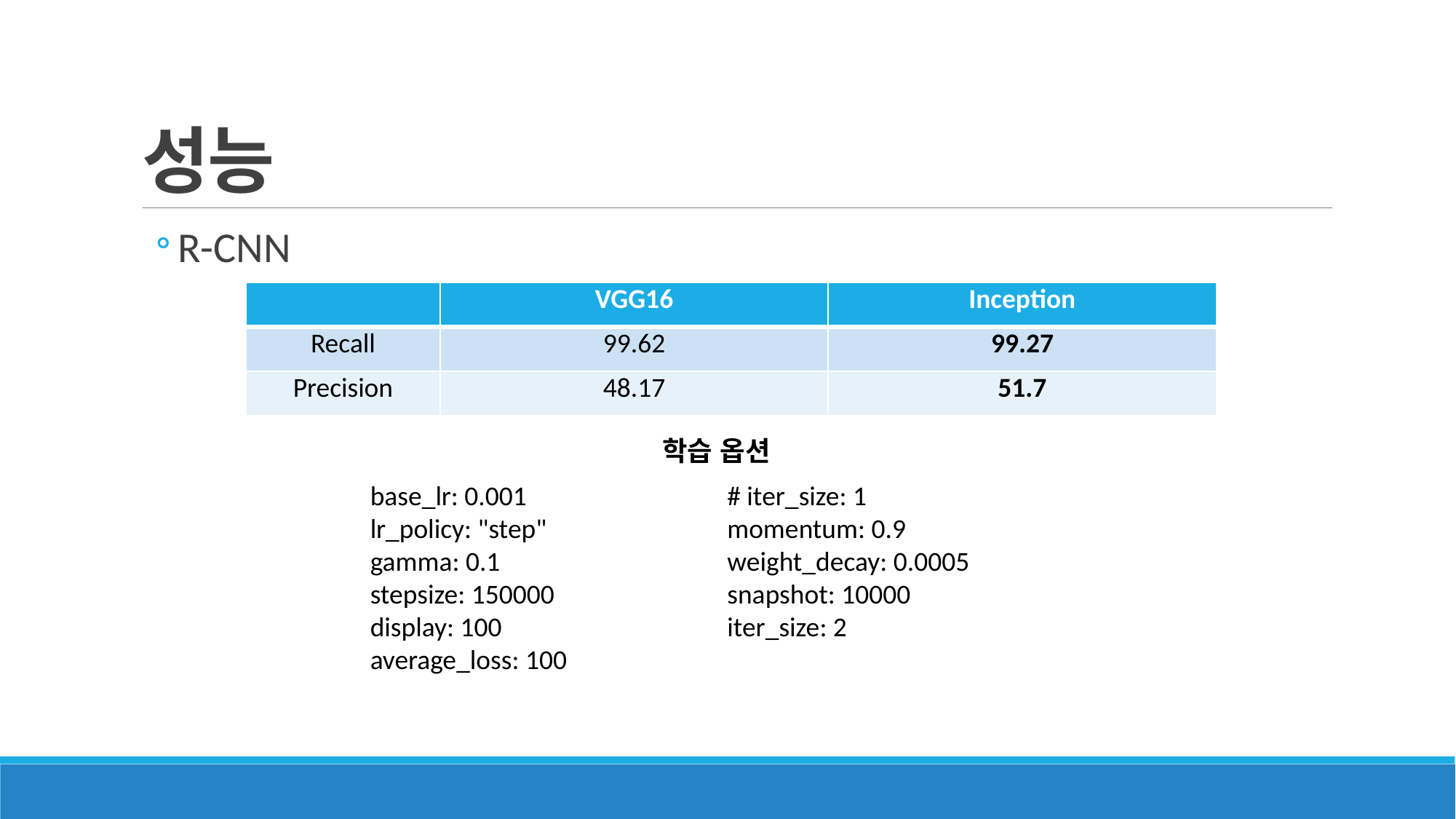

# 성능
R-CNN
|  | VGG16 | Inception |
| --- | --- | --- |
| Recall | 99.62 | 99.27 |
| Precision | 48.17 | 51.7 |
학습 옵션

base_lr: 0.001
lr_policy: "step"
gamma: 0.1
stepsize: 150000
display: 100
average_loss: 100

# iter_size: 1
momentum: 0.9
weight_decay: 0.0005
snapshot: 10000
iter_size: 2